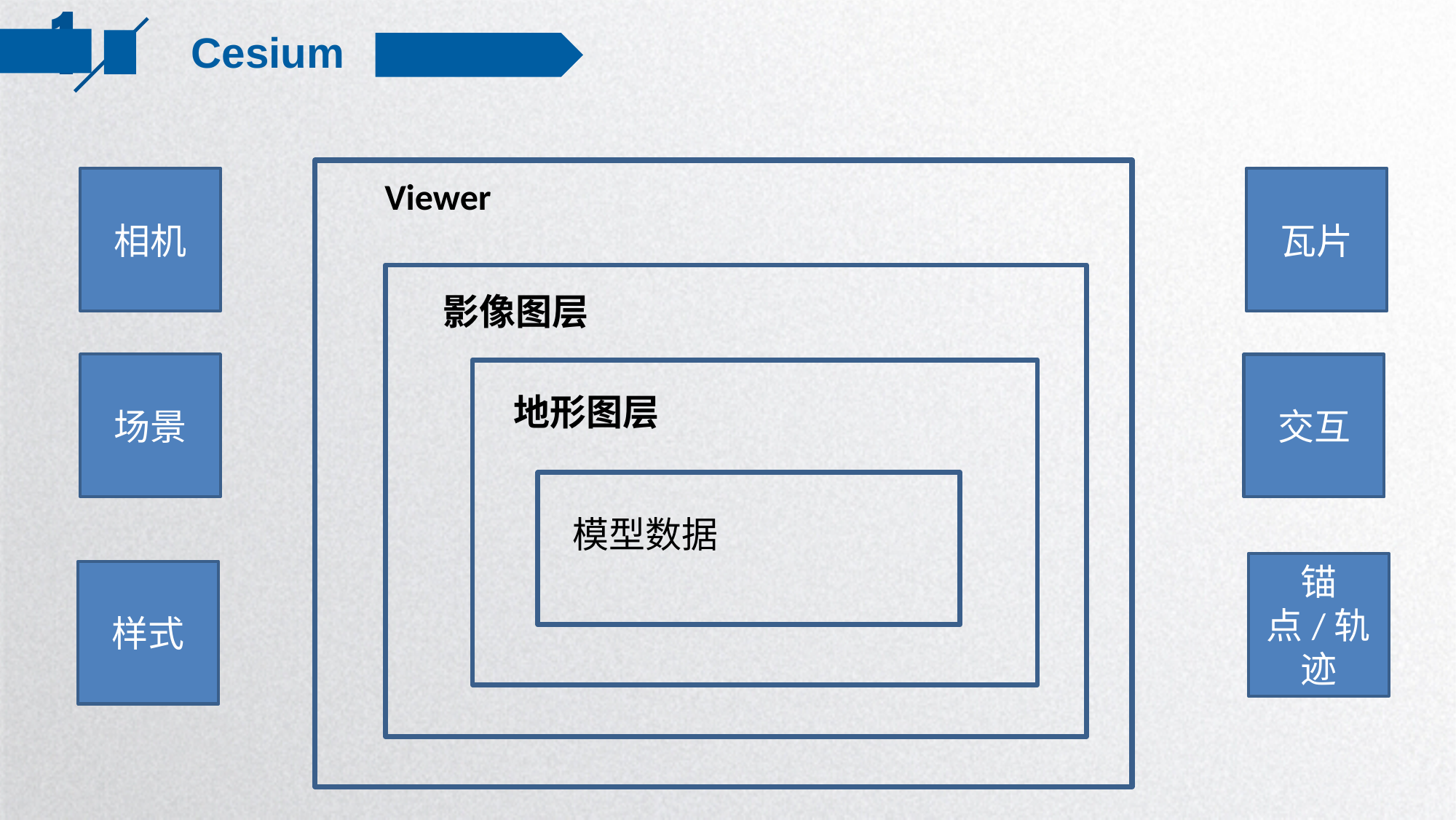

Cesium

相机
Viewer
瓦片

影像图层
场景
交互

地形图层

模型数据
锚点/轨迹
样式